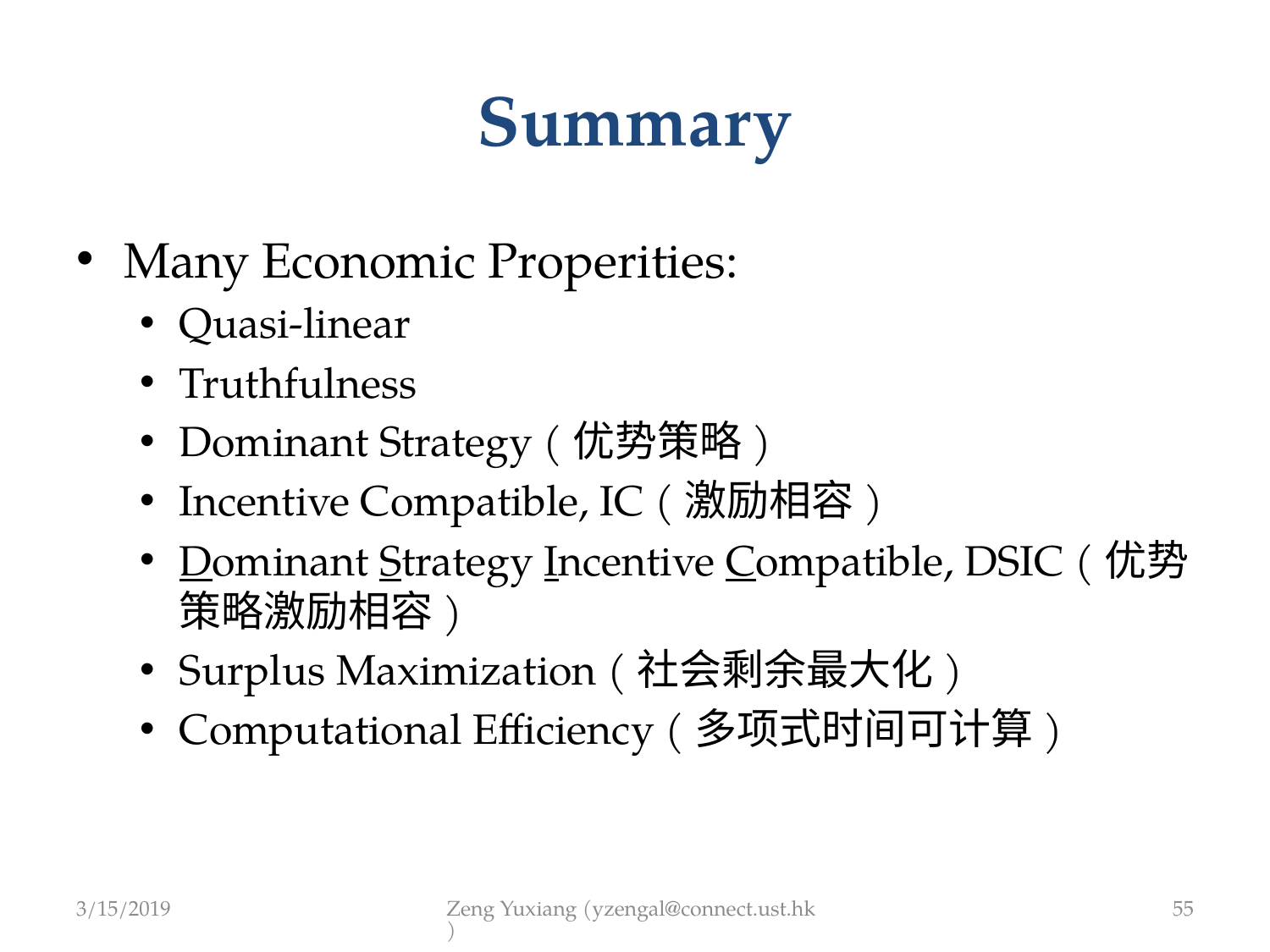

# Summary
Many Economic Properities:
Quasi-linear
Truthfulness
Dominant Strategy (优势策略)
Incentive Compatible, IC (激励相容)
Dominant Strategy Incentive Compatible, DSIC (优势策略激励相容)
Surplus Maximization (社会剩余最大化)
Computational Efficiency (多项式时间可计算)
3/15/2019
Zeng Yuxiang (yzengal@connect.ust.hk)
55